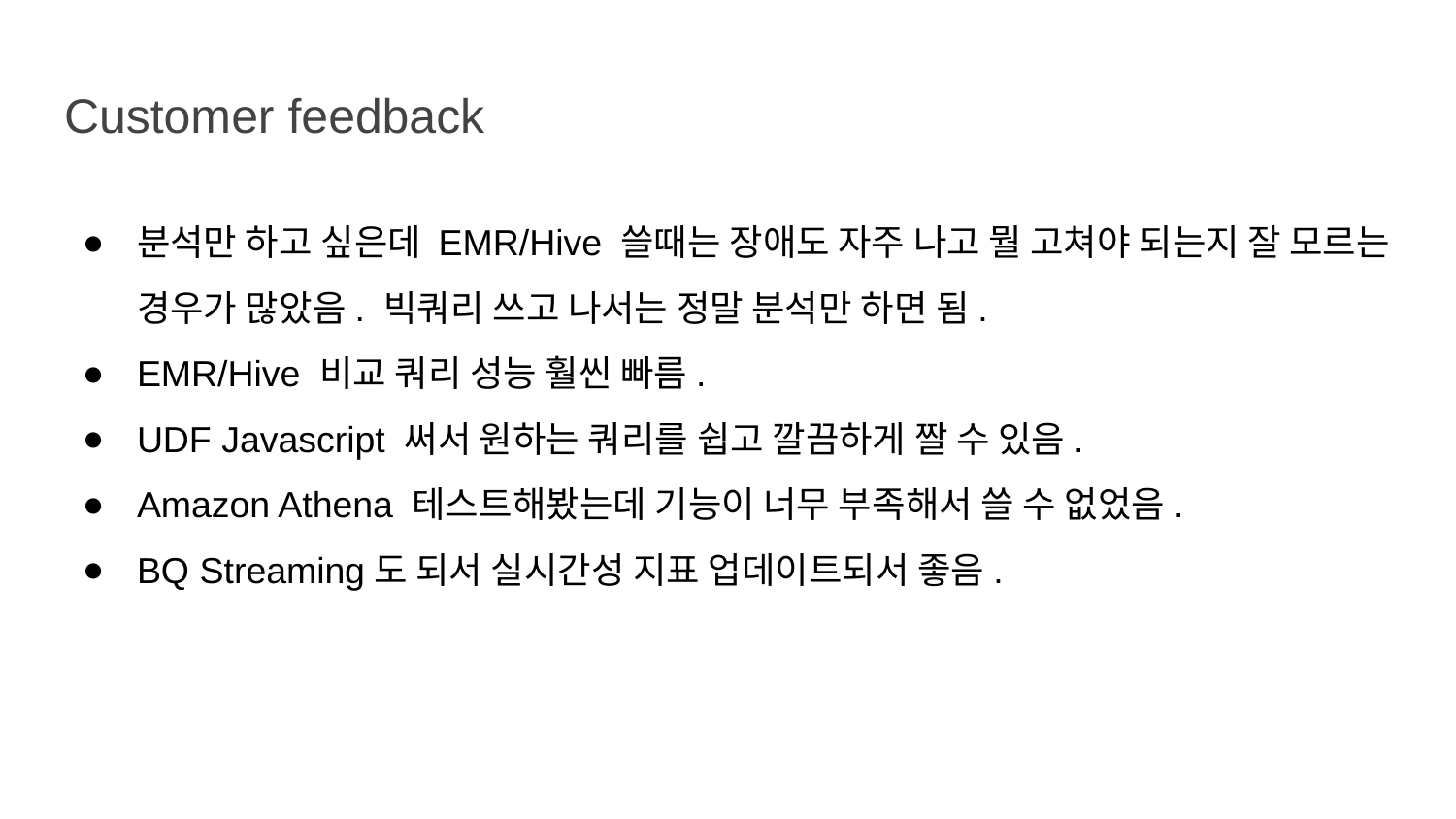

# Customer feedback
분석만 하고 싶은데 EMR/Hive 쓸때는 장애도 자주 나고 뭘 고쳐야 되는지 잘 모르는 경우가 많았음. 빅쿼리 쓰고 나서는 정말 분석만 하면 됨.
EMR/Hive 비교 쿼리 성능 훨씬 빠름.
UDF Javascript 써서 원하는 쿼리를 쉽고 깔끔하게 짤 수 있음.
Amazon Athena 테스트해봤는데 기능이 너무 부족해서 쓸 수 없었음.
BQ Streaming도 되서 실시간성 지표 업데이트되서 좋음.